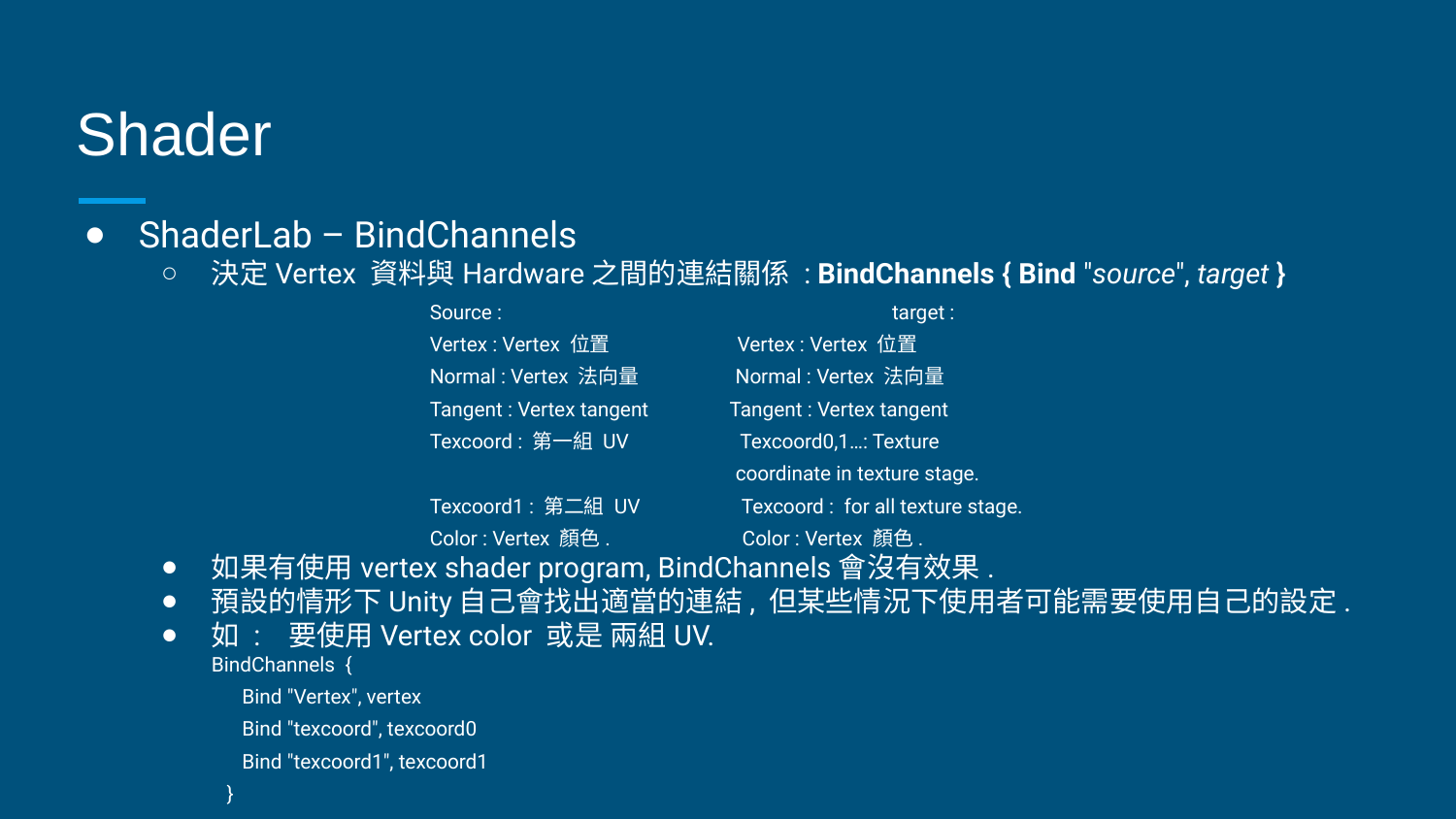

# Shader
ShaderLab – BindChannels
決定Vertex 資料與Hardware之間的連結關係 : BindChannels { Bind "source", target }
Source : 			     target :
Vertex : Vertex 位置                        Vertex : Vertex 位置
Normal : Vertex 法向量                  Normal : Vertex 法向量
Tangent : Vertex tangent                Tangent : Vertex tangent
Texcoord : 第一組 UV                      Texcoord0,1…: Texture
                                                            coordinate in texture stage.
Texcoord1 : 第二組 UV                    Texcoord :  for all texture stage.
Color : Vertex 顏色.                          Color : Vertex 顏色.
如果有使用vertex shader program, BindChannels會沒有效果.
預設的情形下Unity自己會找出適當的連結, 但某些情況下使用者可能需要使用自己的設定.
如 :   要使用Vertex color 或是 兩組UV.
BindChannels  {
      Bind "Vertex", vertex
      Bind "texcoord", texcoord0
      Bind "texcoord1", texcoord1
   }